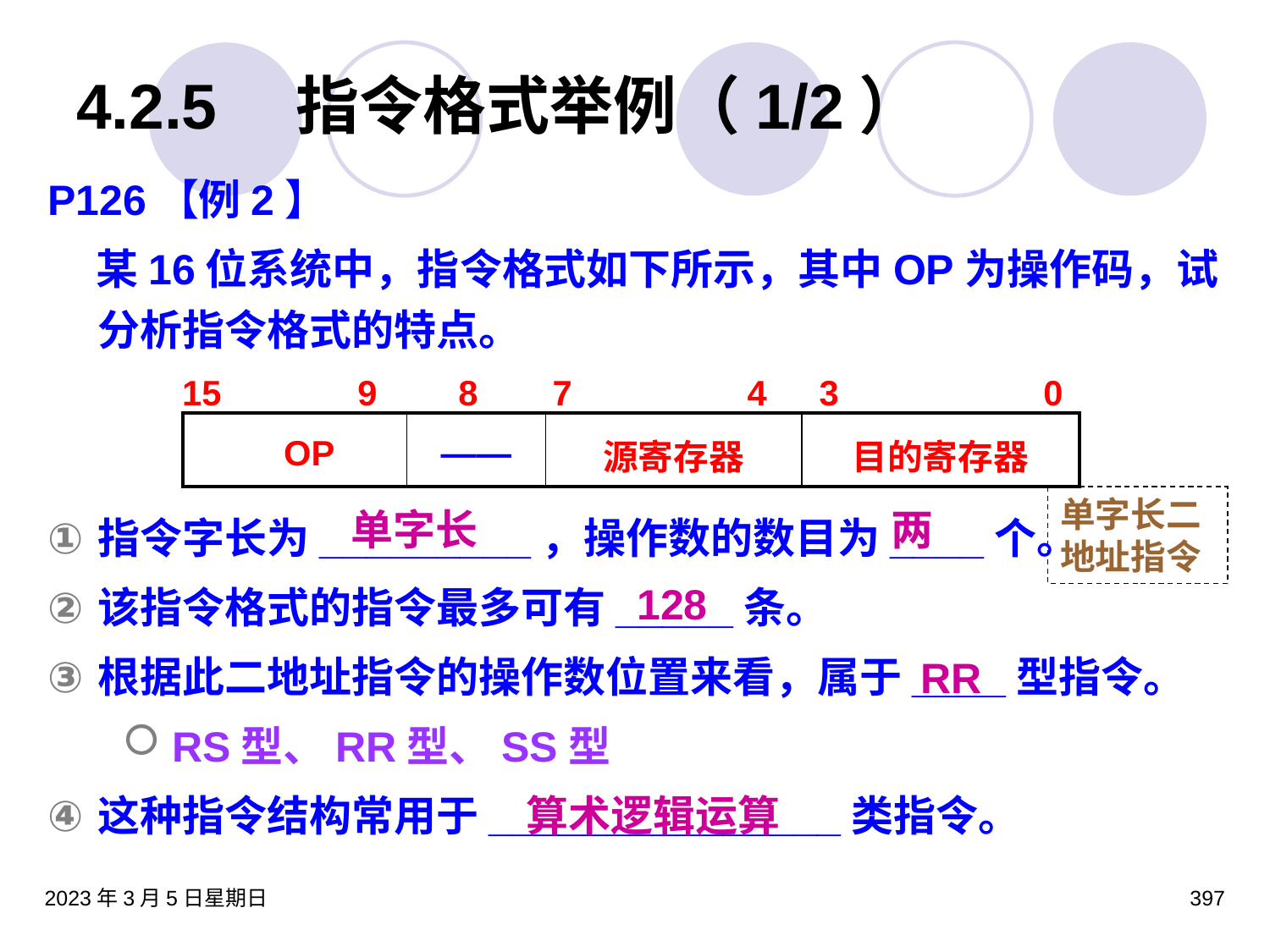

# 4.2.5　指令格式举例（1/2）
P126【例2】
    某16位系统中，指令格式如下所示，其中OP为操作码，试分析指令格式的特点。

指令字长为_________，操作数的数目为____个。
该指令格式的指令最多可有_____条。
根据此二地址指令的操作数位置来看，属于____型指令。
 RS型、RR型、SS型
这种指令结构常用于_______________类指令。
| 15 9 | 8 | 7 4 | 3 0 |
| --- | --- | --- | --- |
| OP | —— | 源寄存器 | 目的寄存器 |
| --- | --- | --- | --- |
单字长二地址指令
单字长
两
128
RR
算术逻辑运算
2023年3月5日星期日
397